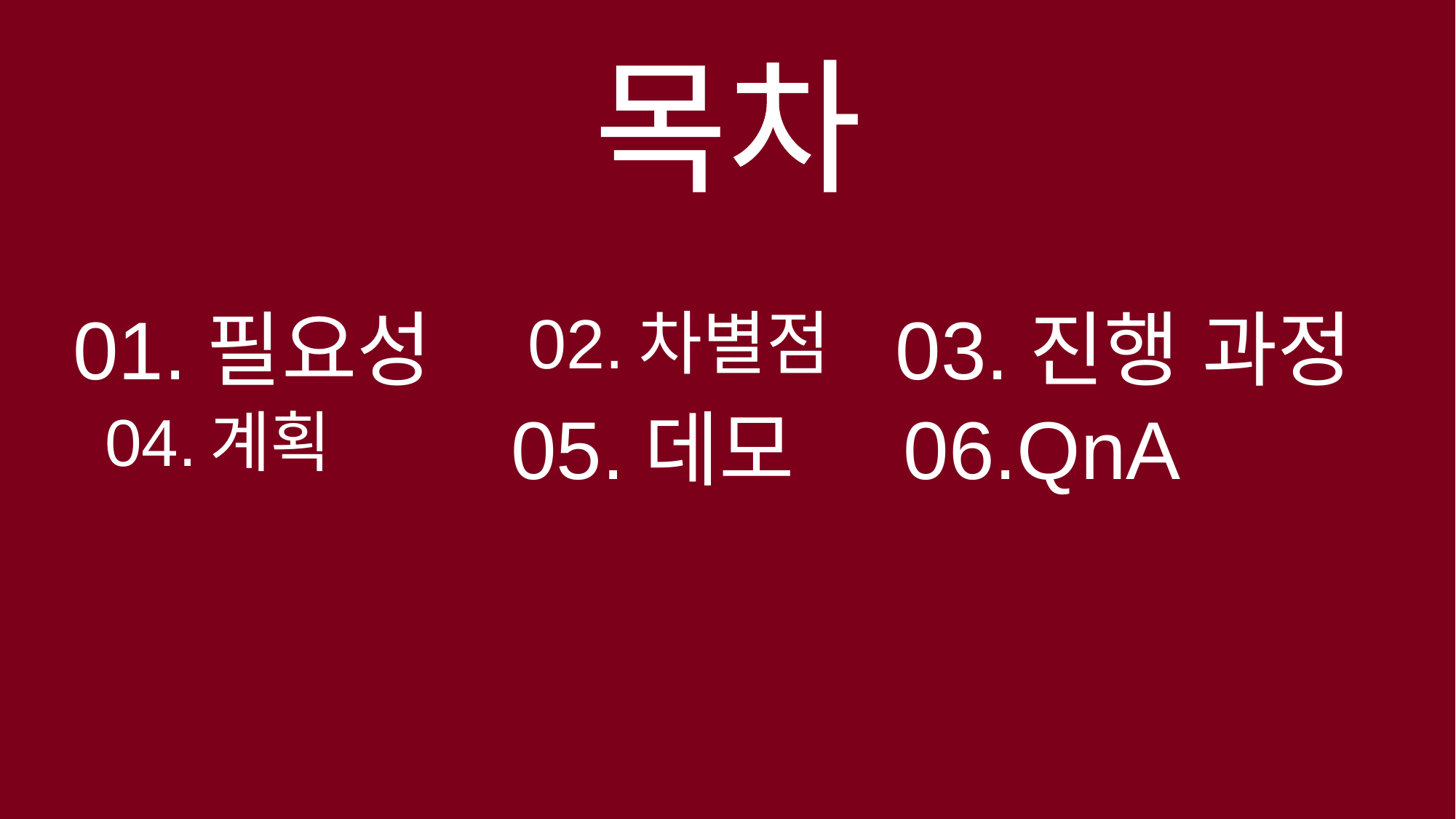

# 목차
01.필요성
02.차별점
03.진행 과정
04.계획
05.데모
06.QnA
2